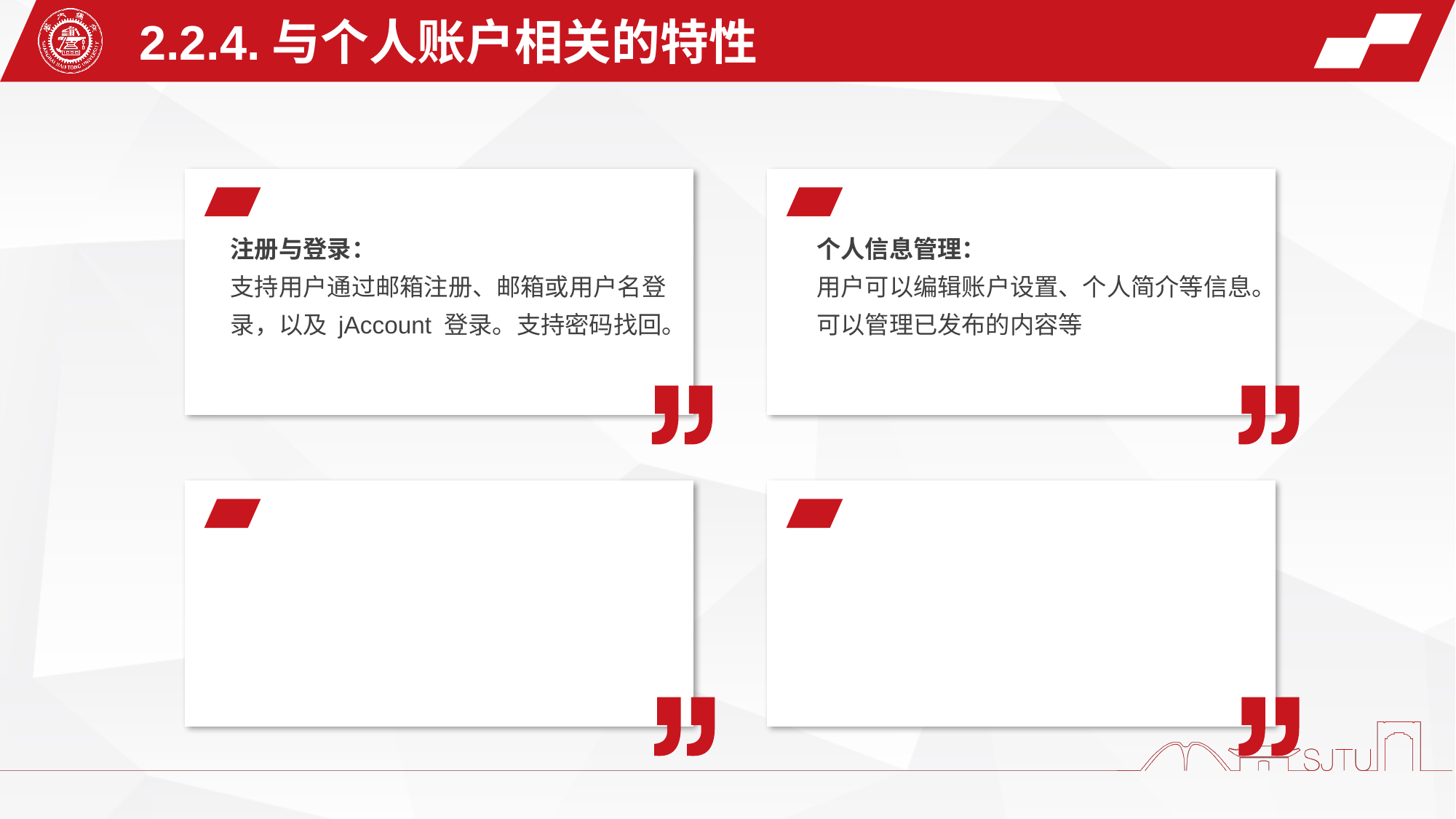

2.2.4.与个人账户相关的特性

个人信息管理：
用户可以编辑账户设置、个人简介等信息。可以管理已发布的内容等
注册与登录：
支持用户通过邮箱注册、邮箱或用户名登录，以及 jAccount 登录。支持密码找回。